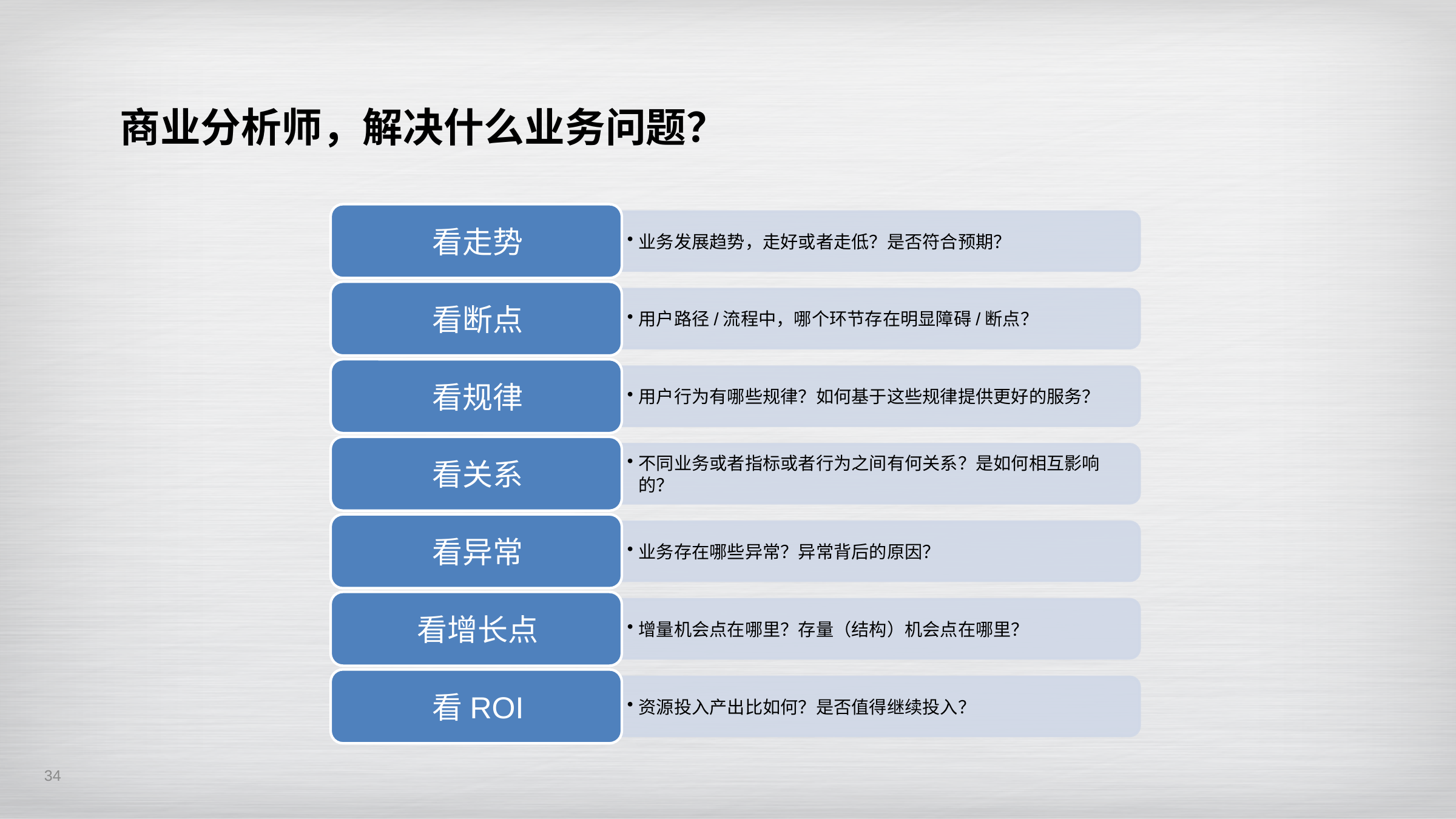

商业分析师，解决什么业务问题？
业务发展趋势，走好或者走低？是否符合预期？
看走势
用户路径/流程中，哪个环节存在明显障碍/断点？
看断点
用户行为有哪些规律？如何基于这些规律提供更好的服务？
看规律
不同业务或者指标或者行为之间有何关系？是如何相互影响的？
看关系
业务存在哪些异常？异常背后的原因？
看异常
增量机会点在哪里？存量（结构）机会点在哪里？
看增长点
资源投入产出比如何？是否值得继续投入？
看ROI